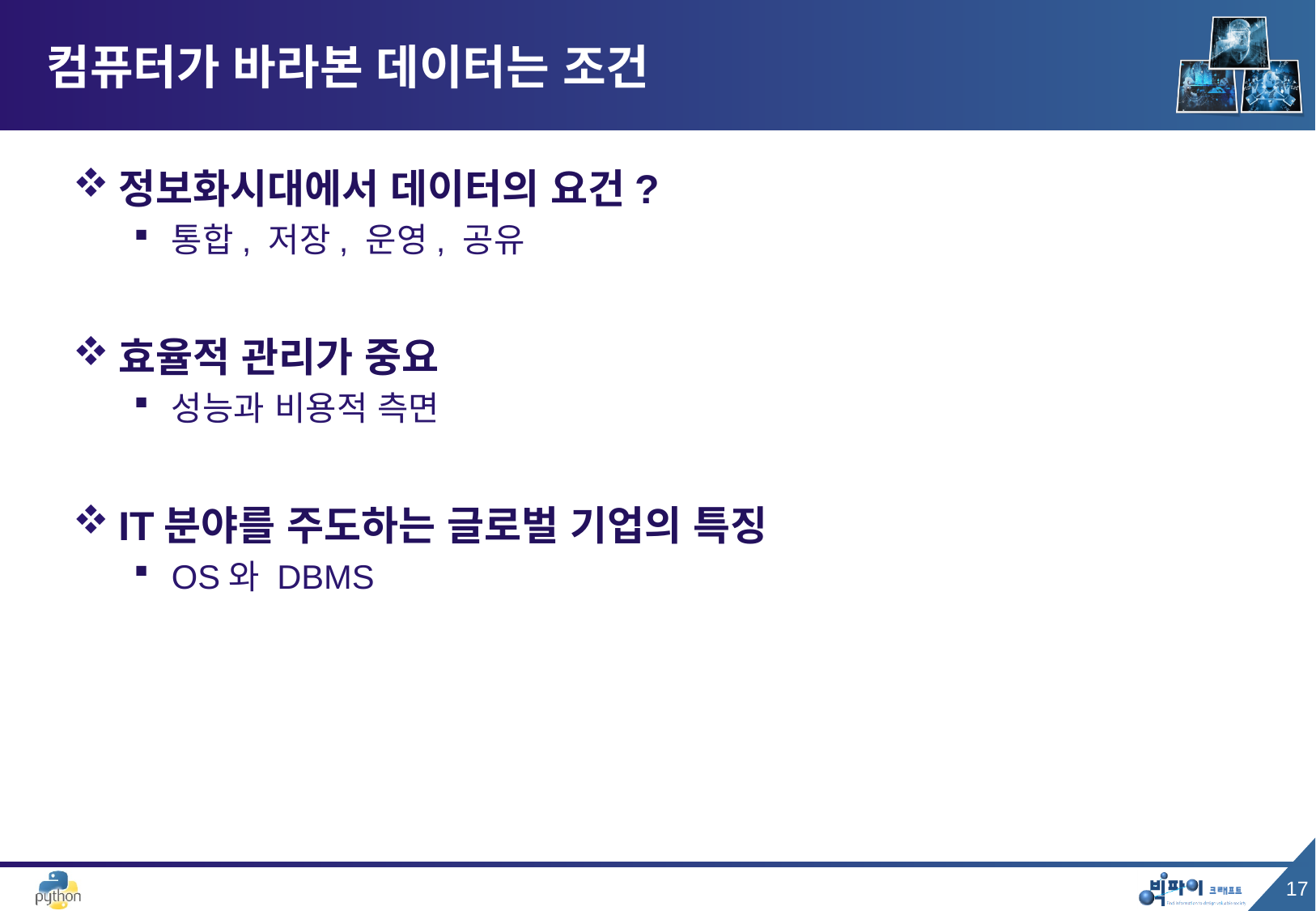

# 컴퓨터가 바라본 데이터는 조건
정보화시대에서 데이터의 요건?
통합, 저장, 운영, 공유

효율적 관리가 중요
성능과 비용적 측면

IT분야를 주도하는 글로벌 기업의 특징
OS와 DBMS